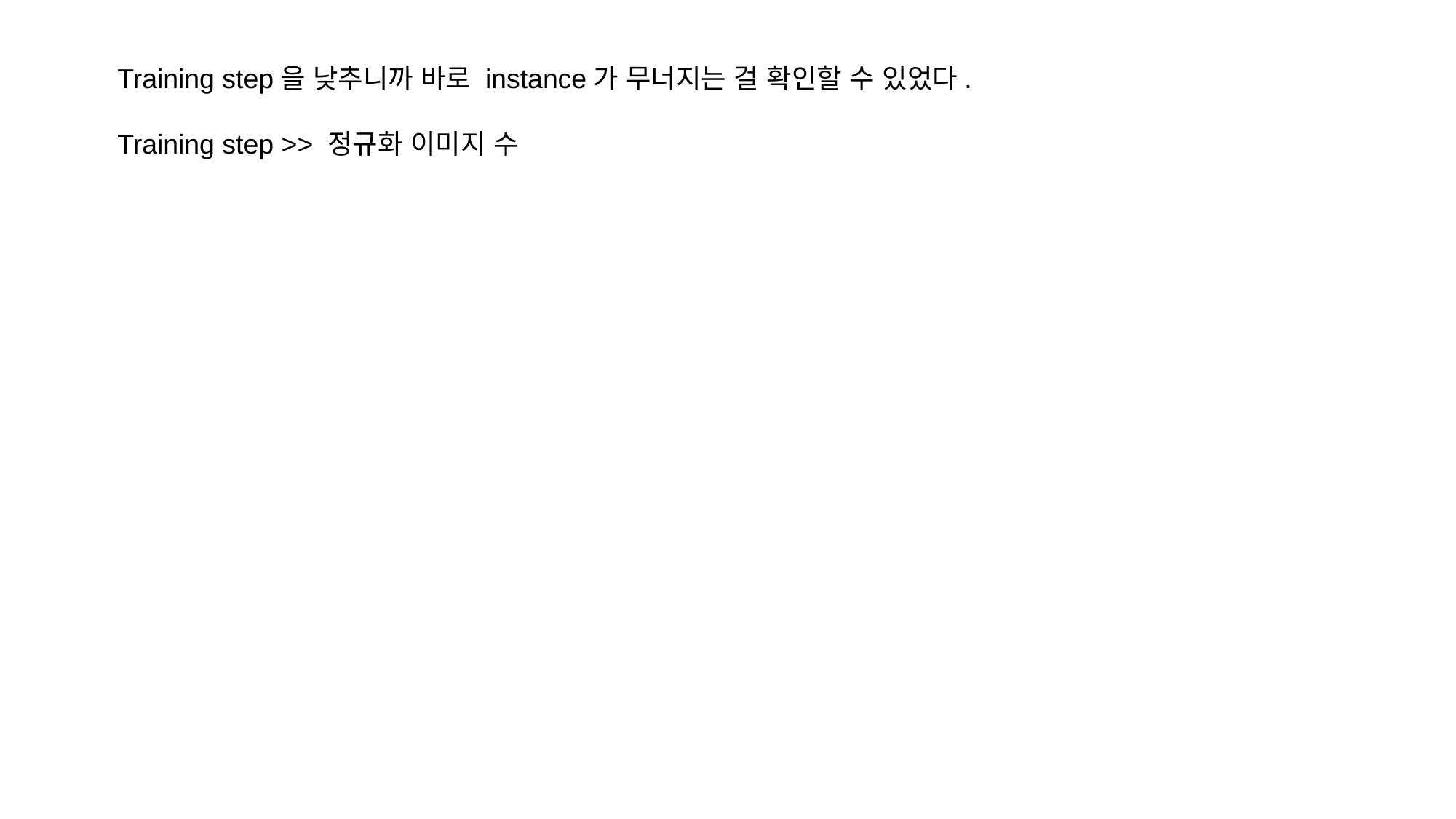

Training step을 낮추니까 바로 instance가 무너지는 걸 확인할 수 있었다.

Training step >> 정규화 이미지 수